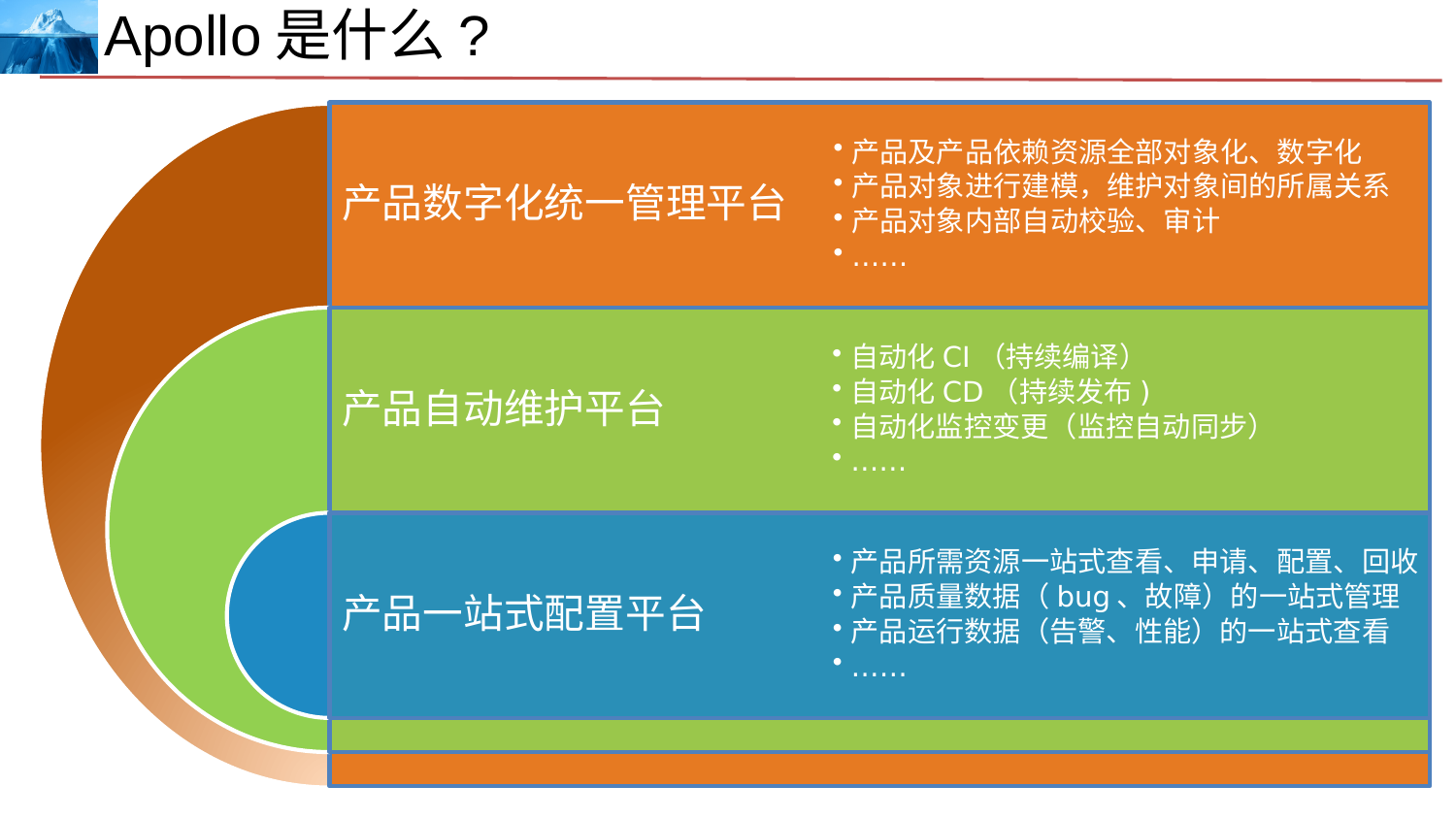

Apollo是什么?
产品数字化统一管理平台
产品自动维护平台
产品一站式配置平台
产品及产品依赖资源全部对象化、数字化
产品对象进行建模，维护对象间的所属关系
产品对象内部自动校验、审计
……
自动化CI（持续编译）
自动化CD（持续发布)
自动化监控变更（监控自动同步）
……
产品所需资源一站式查看、申请、配置、回收
产品质量数据（bug、故障）的一站式管理
产品运行数据（告警、性能）的一站式查看
……